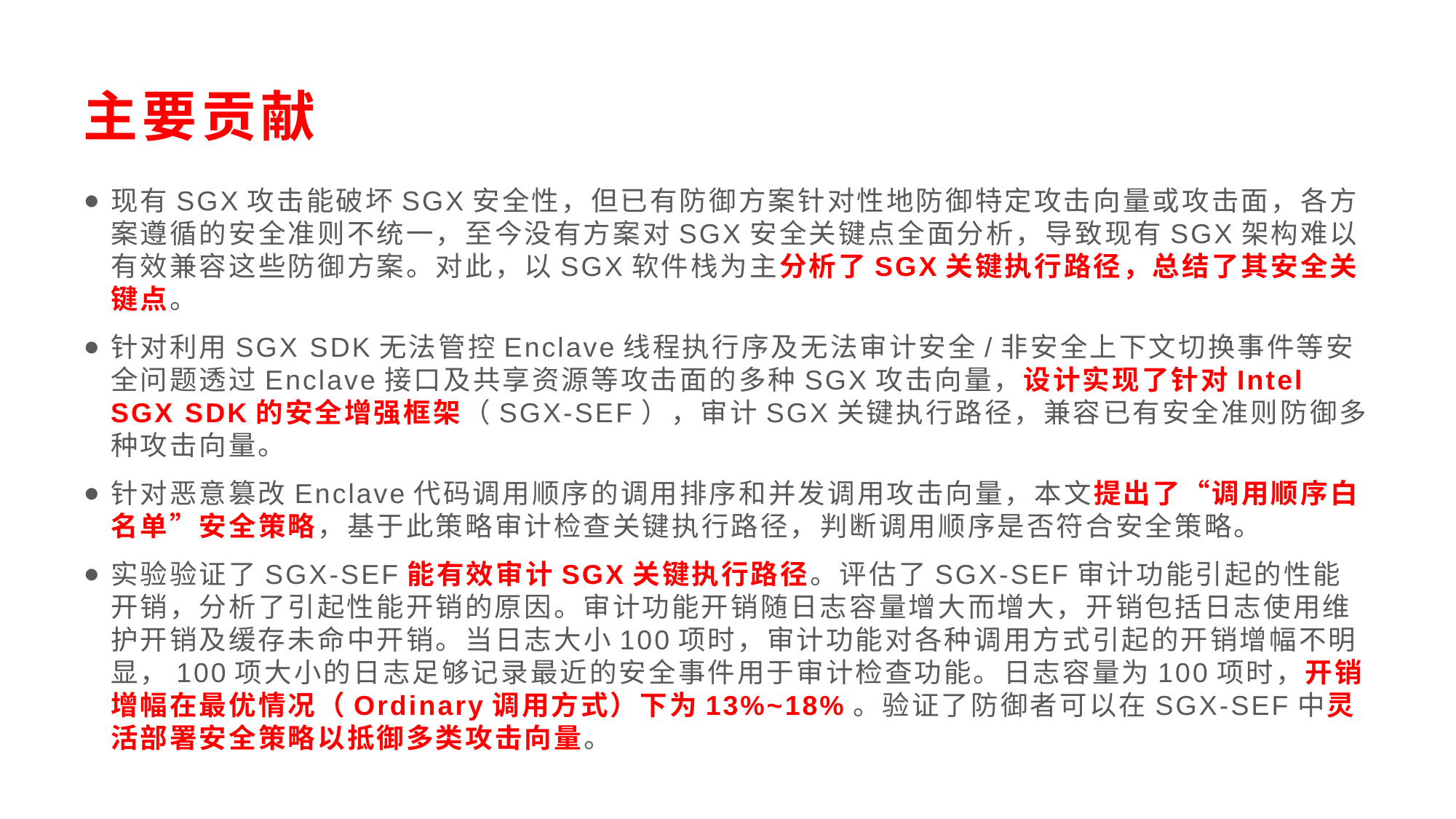

# 主要贡献
现有SGX攻击能破坏SGX安全性，但已有防御方案针对性地防御特定攻击向量或攻击面，各方案遵循的安全准则不统一，至今没有方案对SGX安全关键点全面分析，导致现有SGX架构难以有效兼容这些防御方案。对此，以SGX软件栈为主分析了SGX关键执行路径，总结了其安全关键点。
针对利用SGX SDK无法管控Enclave线程执行序及无法审计安全/非安全上下文切换事件等安全问题透过Enclave接口及共享资源等攻击面的多种SGX攻击向量，设计实现了针对Intel SGX SDK的安全增强框架（SGX-SEF），审计SGX关键执行路径，兼容已有安全准则防御多种攻击向量。
针对恶意篡改Enclave代码调用顺序的调用排序和并发调用攻击向量，本文提出了“调用顺序白名单”安全策略，基于此策略审计检查关键执行路径，判断调用顺序是否符合安全策略。
实验验证了SGX-SEF能有效审计SGX关键执行路径。评估了SGX-SEF审计功能引起的性能开销，分析了引起性能开销的原因。审计功能开销随日志容量增大而增大，开销包括日志使用维护开销及缓存未命中开销。当日志大小100项时，审计功能对各种调用方式引起的开销增幅不明显，100项大小的日志足够记录最近的安全事件用于审计检查功能。日志容量为100项时，开销增幅在最优情况（Ordinary调用方式）下为13%~18%。验证了防御者可以在SGX-SEF中灵活部署安全策略以抵御多类攻击向量。